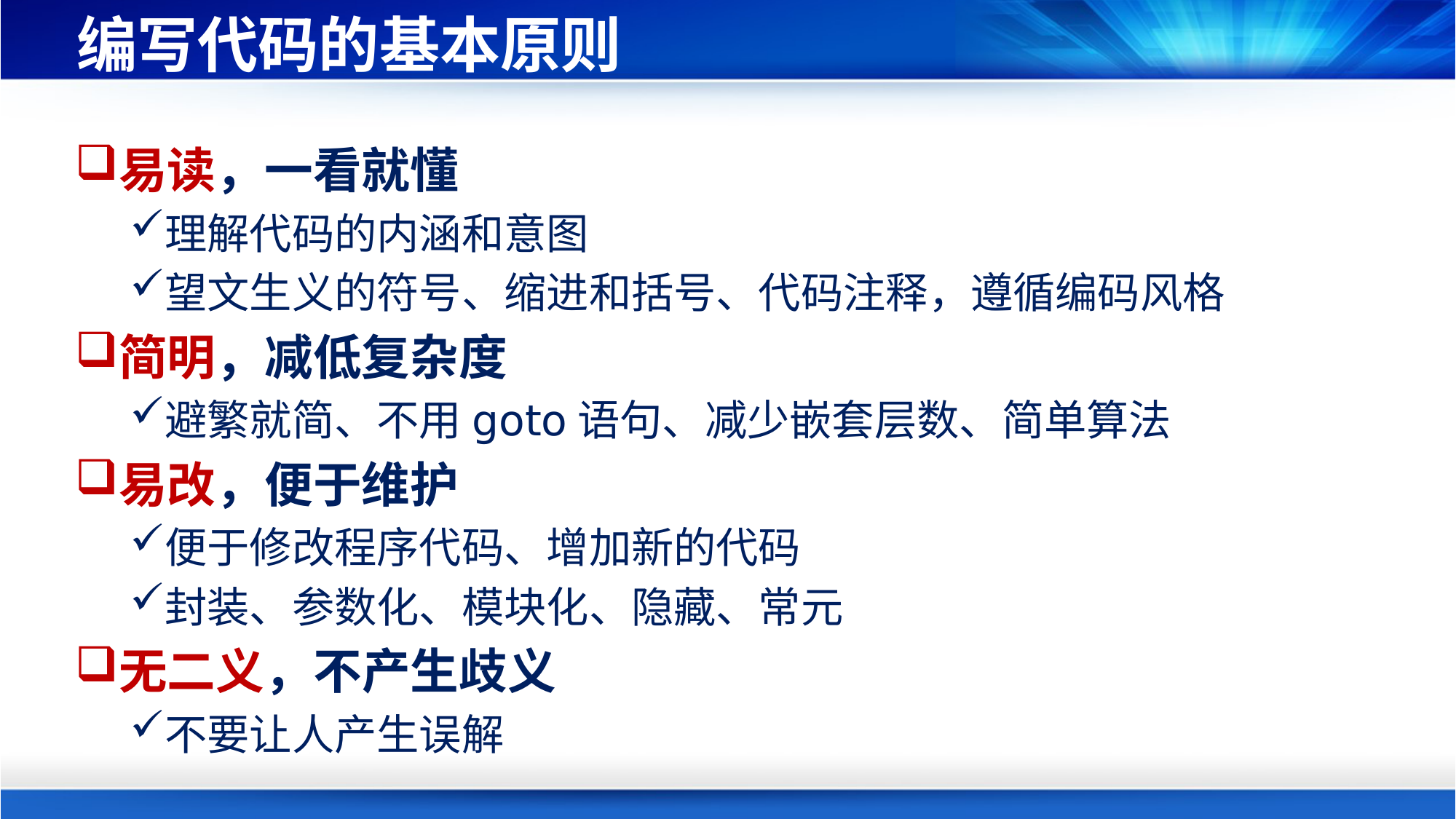

# 编写代码的基本原则
易读，一看就懂
理解代码的内涵和意图
望文生义的符号、缩进和括号、代码注释，遵循编码风格
简明，减低复杂度
避繁就简、不用goto语句、减少嵌套层数、简单算法
易改，便于维护
便于修改程序代码、增加新的代码
封装、参数化、模块化、隐藏、常元
无二义，不产生歧义
不要让人产生误解